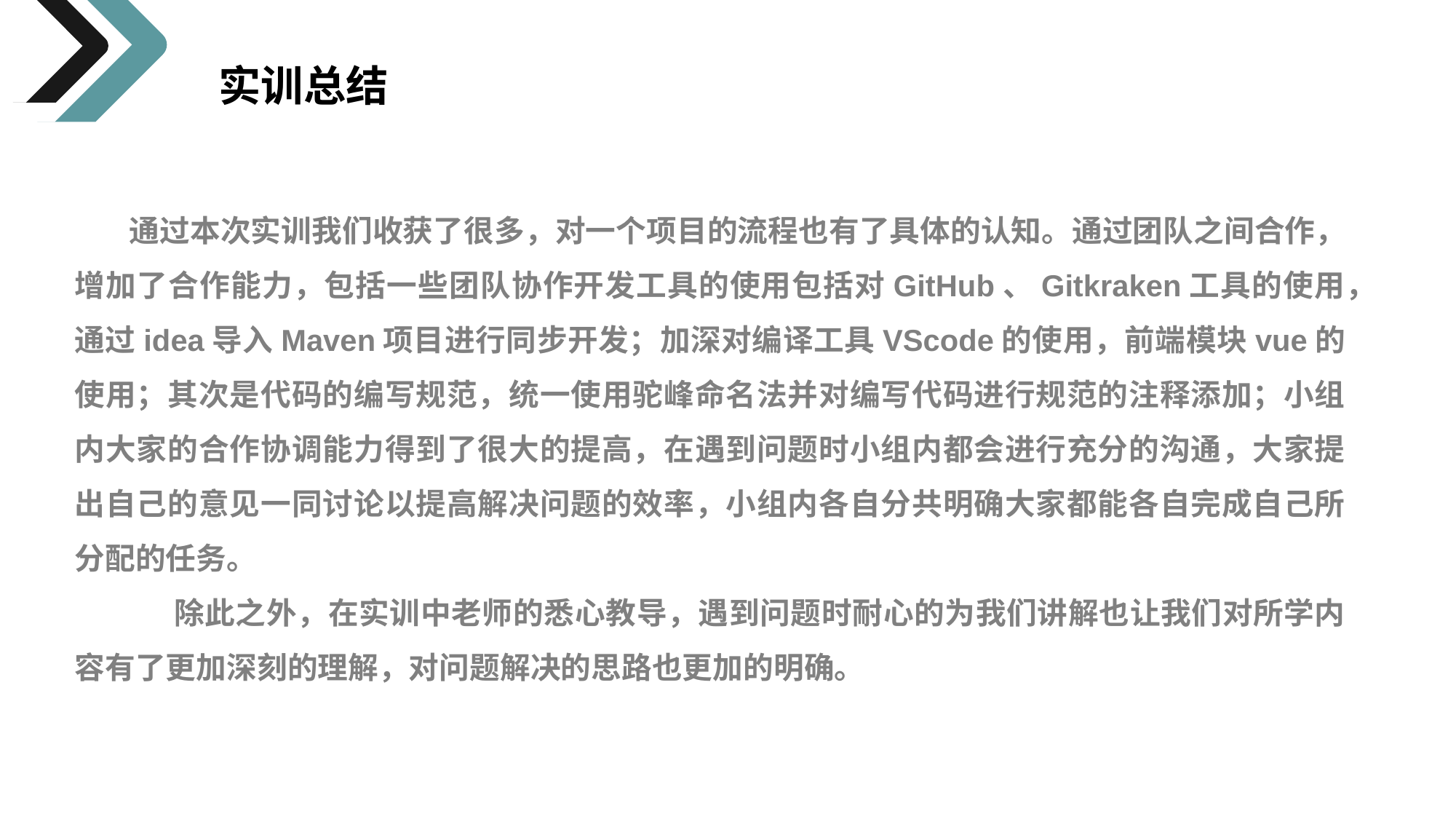

实训总结
通过本次实训我们收获了很多，对一个项目的流程也有了具体的认知。通过团队之间合作，增加了合作能力，包括一些团队协作开发工具的使用包括对GitHub、Gitkraken工具的使用，通过idea导入Maven项目进行同步开发；加深对编译工具VScode的使用，前端模块vue的使用；其次是代码的编写规范，统一使用驼峰命名法并对编写代码进行规范的注释添加；小组内大家的合作协调能力得到了很大的提高，在遇到问题时小组内都会进行充分的沟通，大家提出自己的意见一同讨论以提高解决问题的效率，小组内各自分共明确大家都能各自完成自己所分配的任务。
     除此之外，在实训中老师的悉心教导，遇到问题时耐心的为我们讲解也让我们对所学内容有了更加深刻的理解，对问题解决的思路也更加的明确。